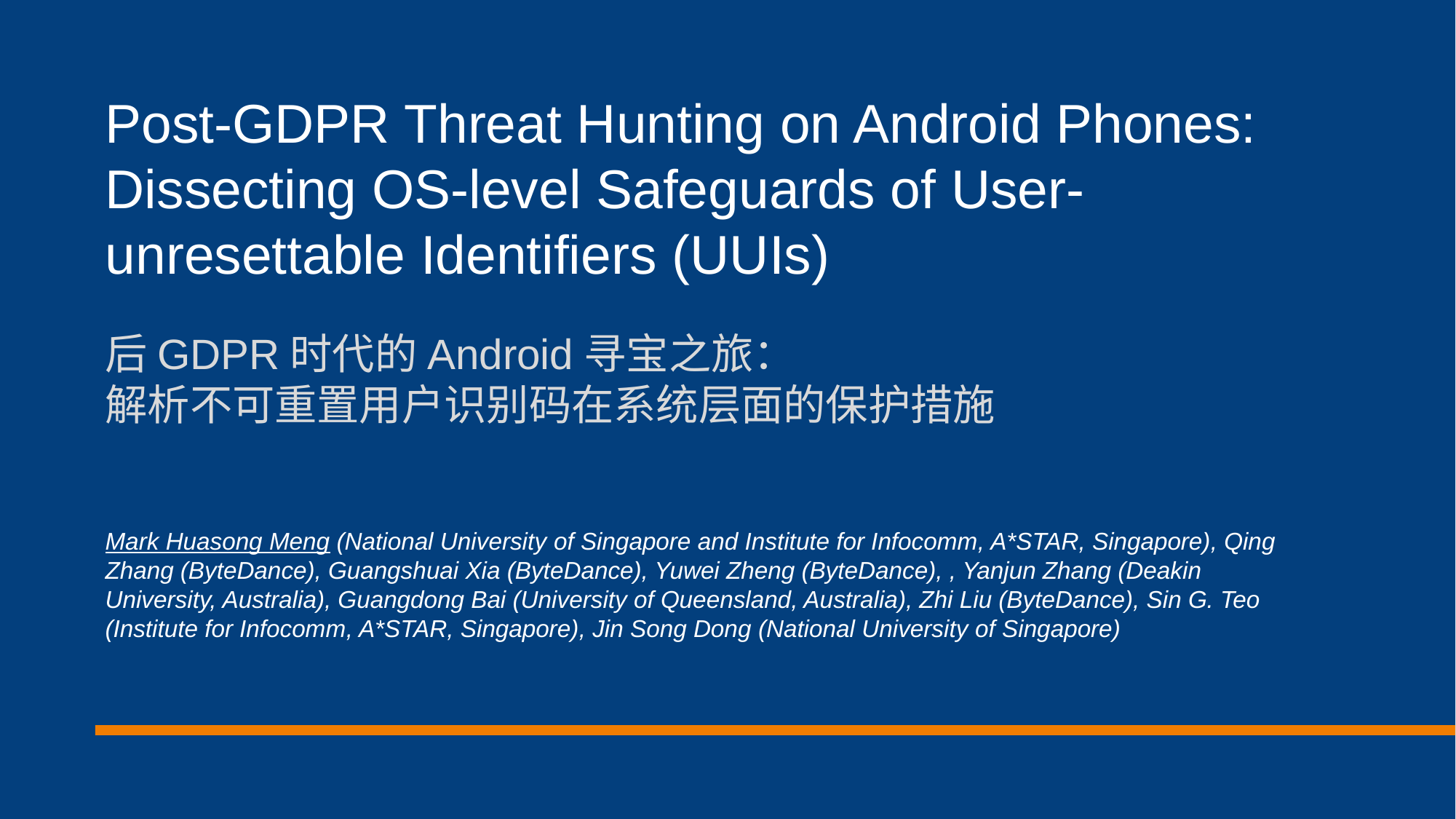

# Post-GDPR Threat Hunting on Android Phones: Dissecting OS-level Safeguards of User-unresettable Identifiers (UUIs)
后GDPR时代的Android寻宝之旅：
解析不可重置用户识别码在系统层面的保护措施
Mark Huasong Meng (National University of Singapore and Institute for Infocomm, A*STAR, Singapore), Qing Zhang (ByteDance), Guangshuai Xia (ByteDance), Yuwei Zheng (ByteDance), , Yanjun Zhang (Deakin University, Australia), Guangdong Bai (University of Queensland, Australia), Zhi Liu (ByteDance), Sin G. Teo (Institute for Infocomm, A*STAR, Singapore), Jin Song Dong (National University of Singapore)